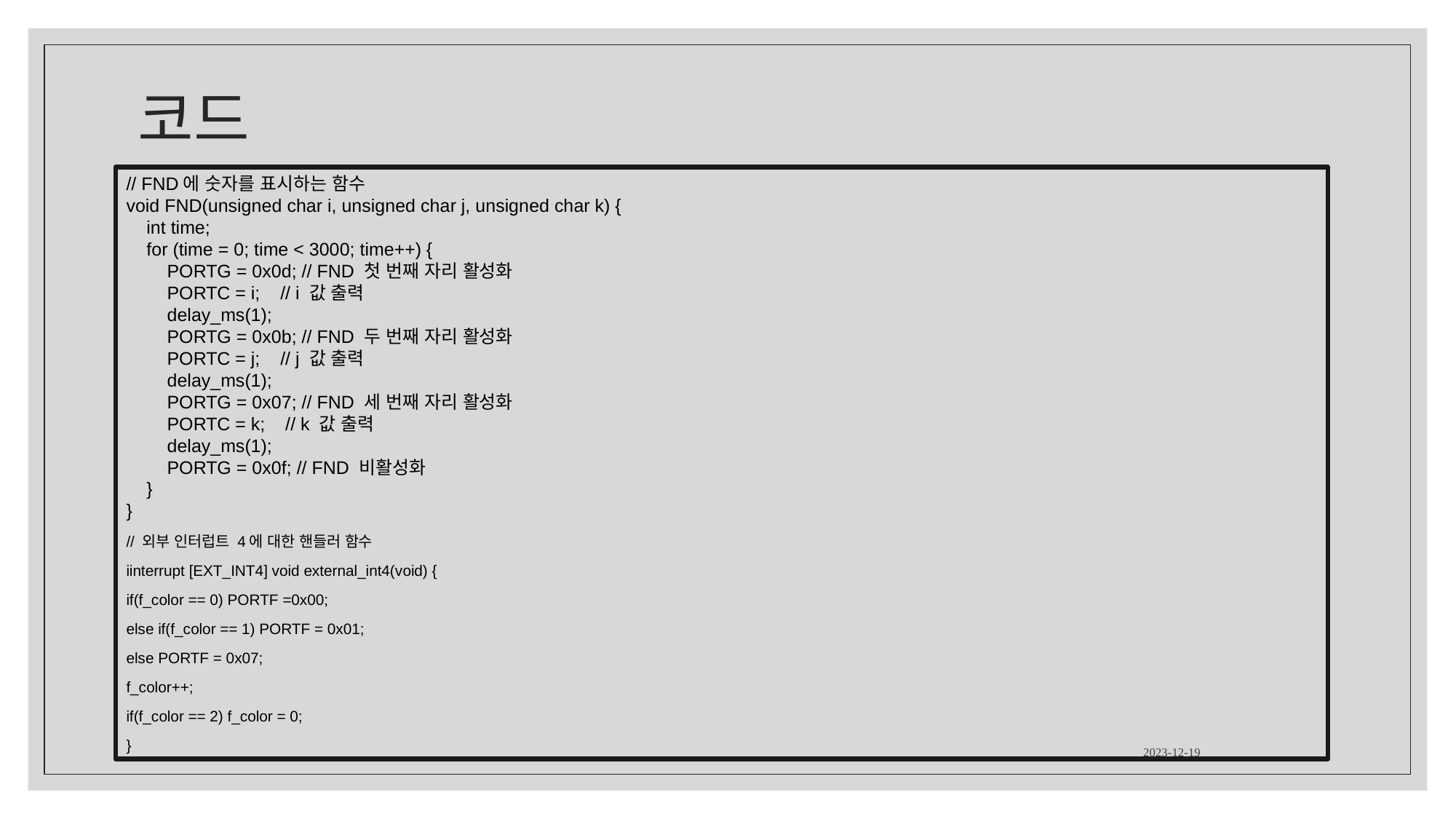

# 코드
// FND에 숫자를 표시하는 함수
void FND(unsigned char i, unsigned char j, unsigned char k) {
    int time;
    for (time = 0; time < 3000; time++) {
        PORTG = 0x0d; // FND 첫 번째 자리 활성화
        PORTC = i;    // i 값 출력
        delay_ms(1);
        PORTG = 0x0b; // FND 두 번째 자리 활성화
        PORTC = j;    // j 값 출력
        delay_ms(1);
        PORTG = 0x07; // FND 세 번째 자리 활성화
        PORTC = k;    // k 값 출력
        delay_ms(1);
        PORTG = 0x0f; // FND 비활성화
    }
}
// 외부 인터럽트 4에 대한 핸들러 함수
iinterrupt [EXT_INT4] void external_int4(void) {
if(f_color == 0) PORTF =0x00;
else if(f_color == 1) PORTF = 0x01;
else PORTF = 0x07;
f_color++;
if(f_color == 2) f_color = 0;
}
2023-12-19